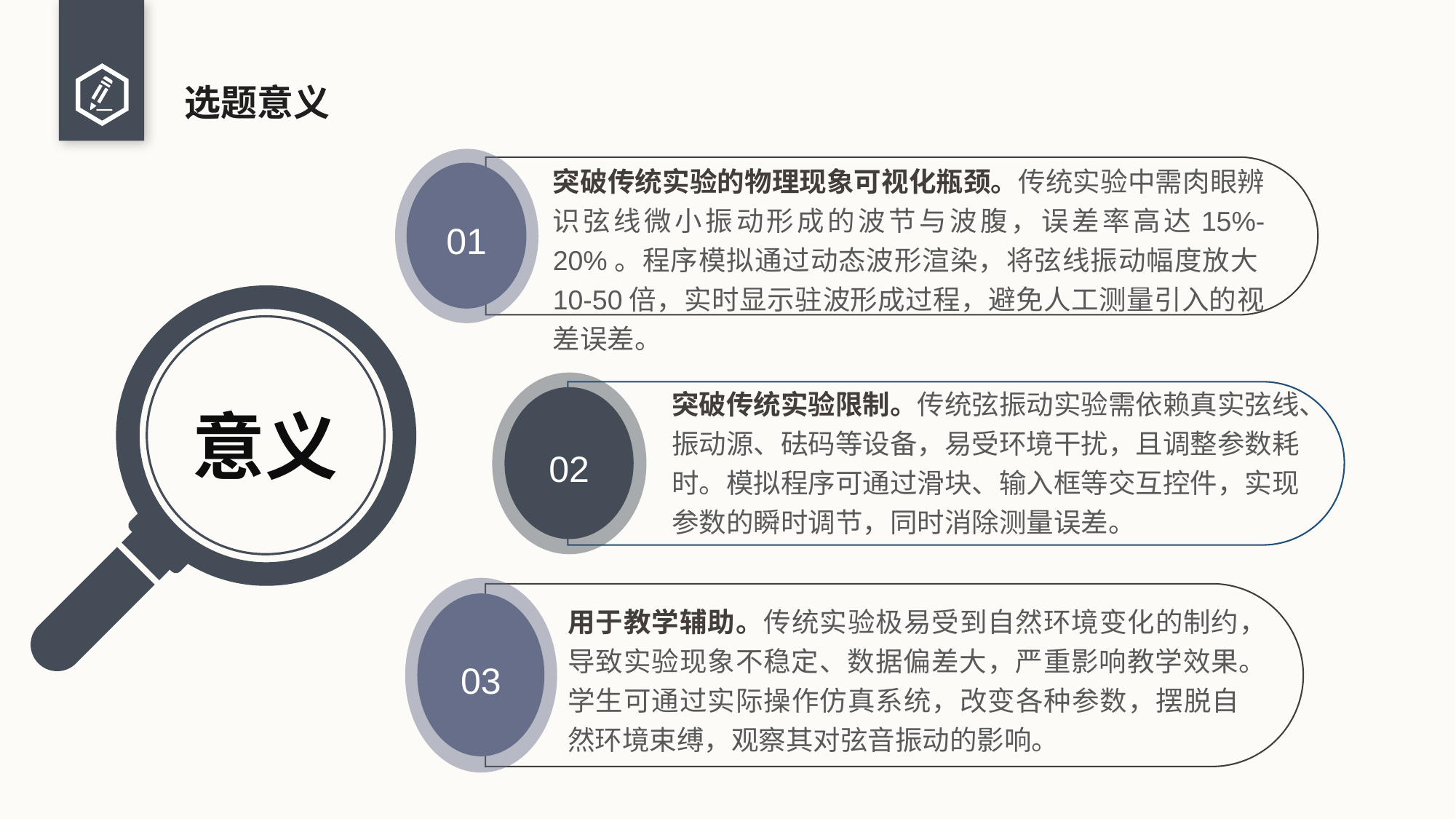

# 选题意义

突破传统实验的物理现象可视化瓶颈。传统实验中需肉眼辨识弦线微小振动形成的波节与波腹，误差率高达15%-20%。程序模拟通过动态波形渲染，将弦线振动幅度放大10-50倍，实时显示驻波形成过程，避免人工测量引入的视差误差。
01

意义

02
突破传统实验限制。传统弦振动实验需依赖真实弦线、振动源、砝码等设备，易受环境干扰，且调整参数耗时。模拟程序可通过滑块、输入框等交互控件，实现参数的瞬时调节，同时消除测量误差。

03
用于教学辅助。传统实验极易受到自然环境变化的制约，导致实验现象不稳定、数据偏差大，严重影响教学效果。学生可通过实际操作仿真系统，改变各种参数，摆脱自然环境束缚，观察其对弦音振动的影响。